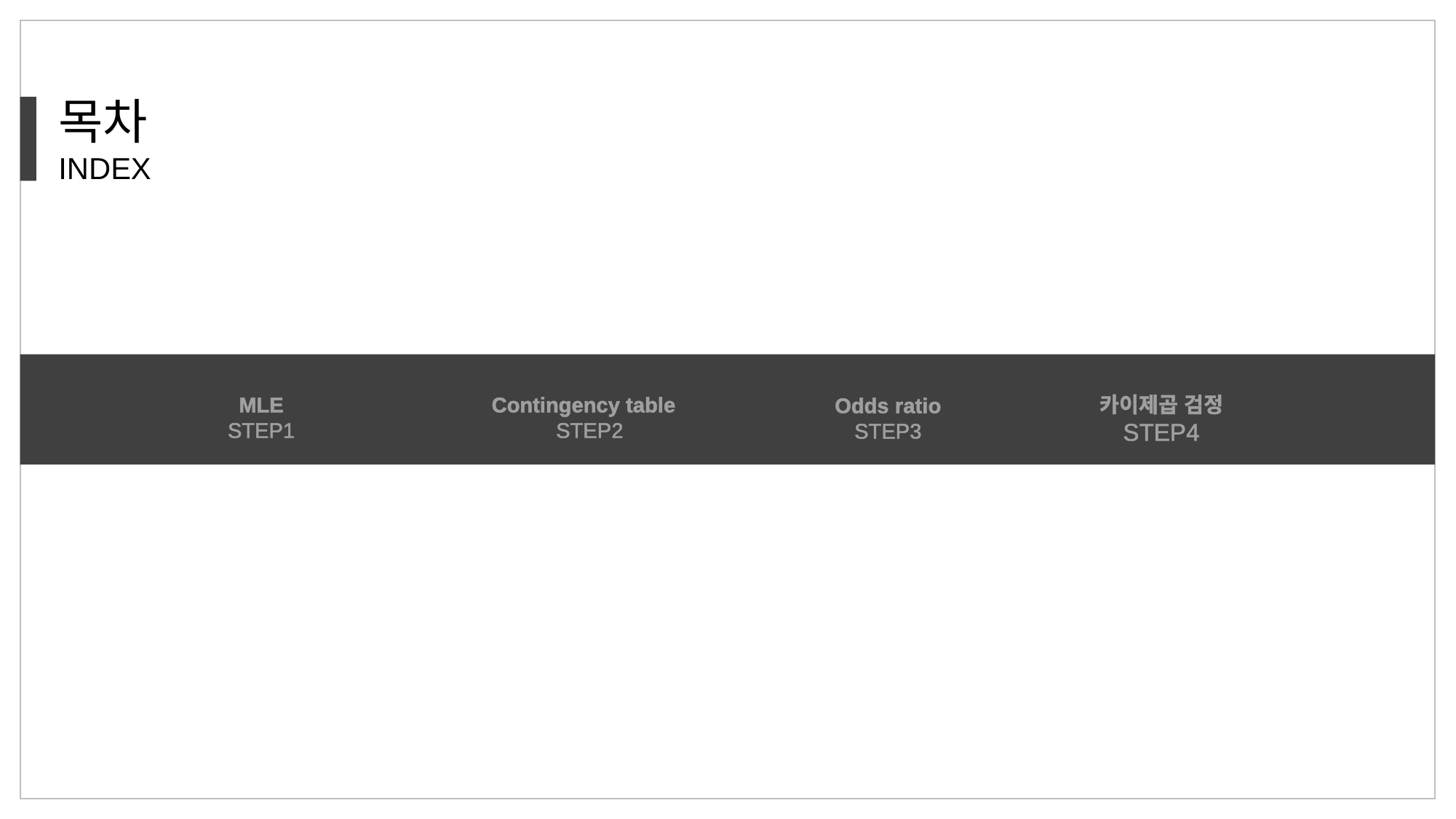

목차
INDEX

MLE
STEP1
Contingency table
STEP2
카이제곱 검정
STEP4
Odds ratio
STEP3